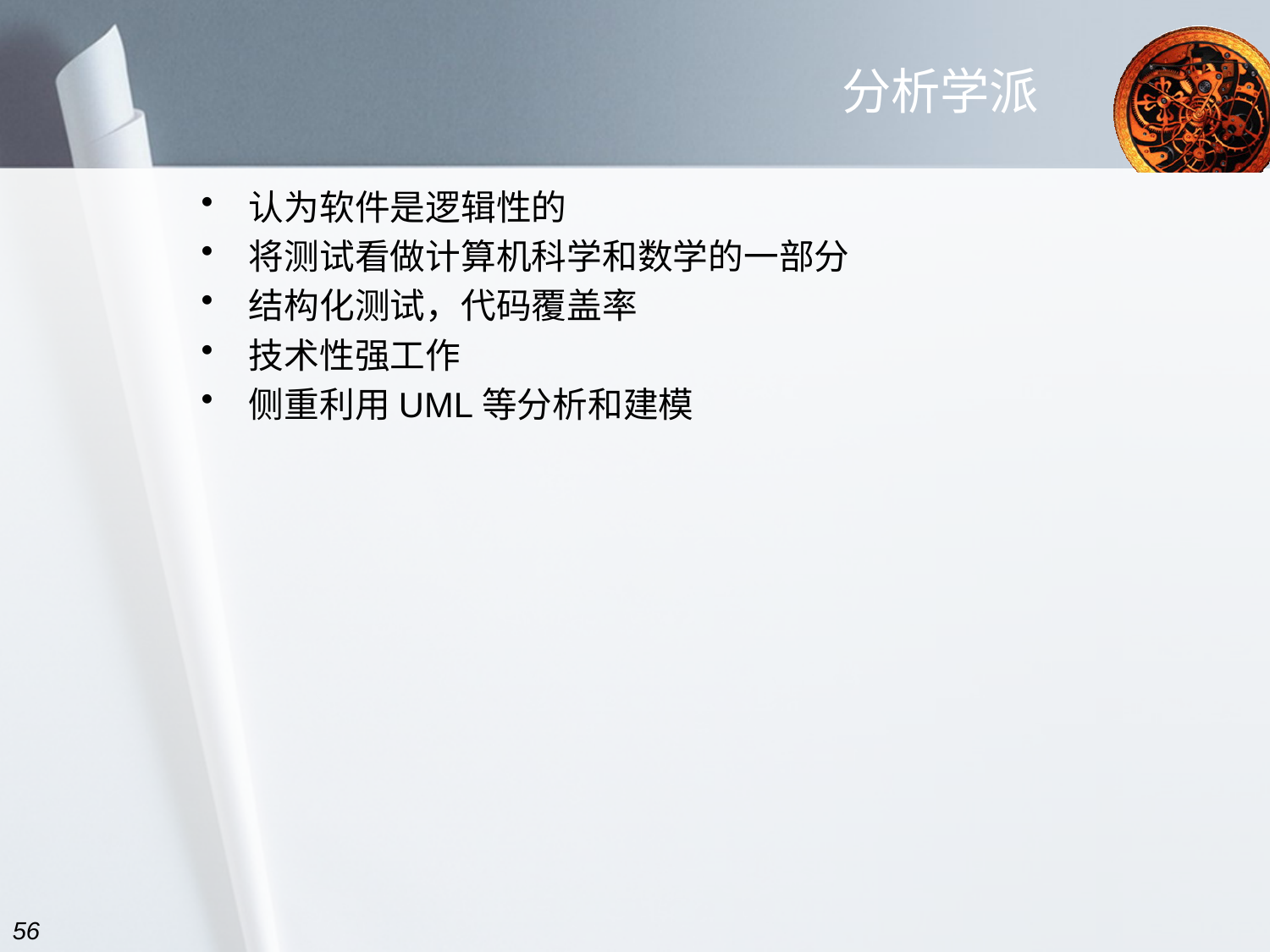

# 分析学派
认为软件是逻辑性的
将测试看做计算机科学和数学的一部分
结构化测试，代码覆盖率
技术性强工作
侧重利用UML等分析和建模
56